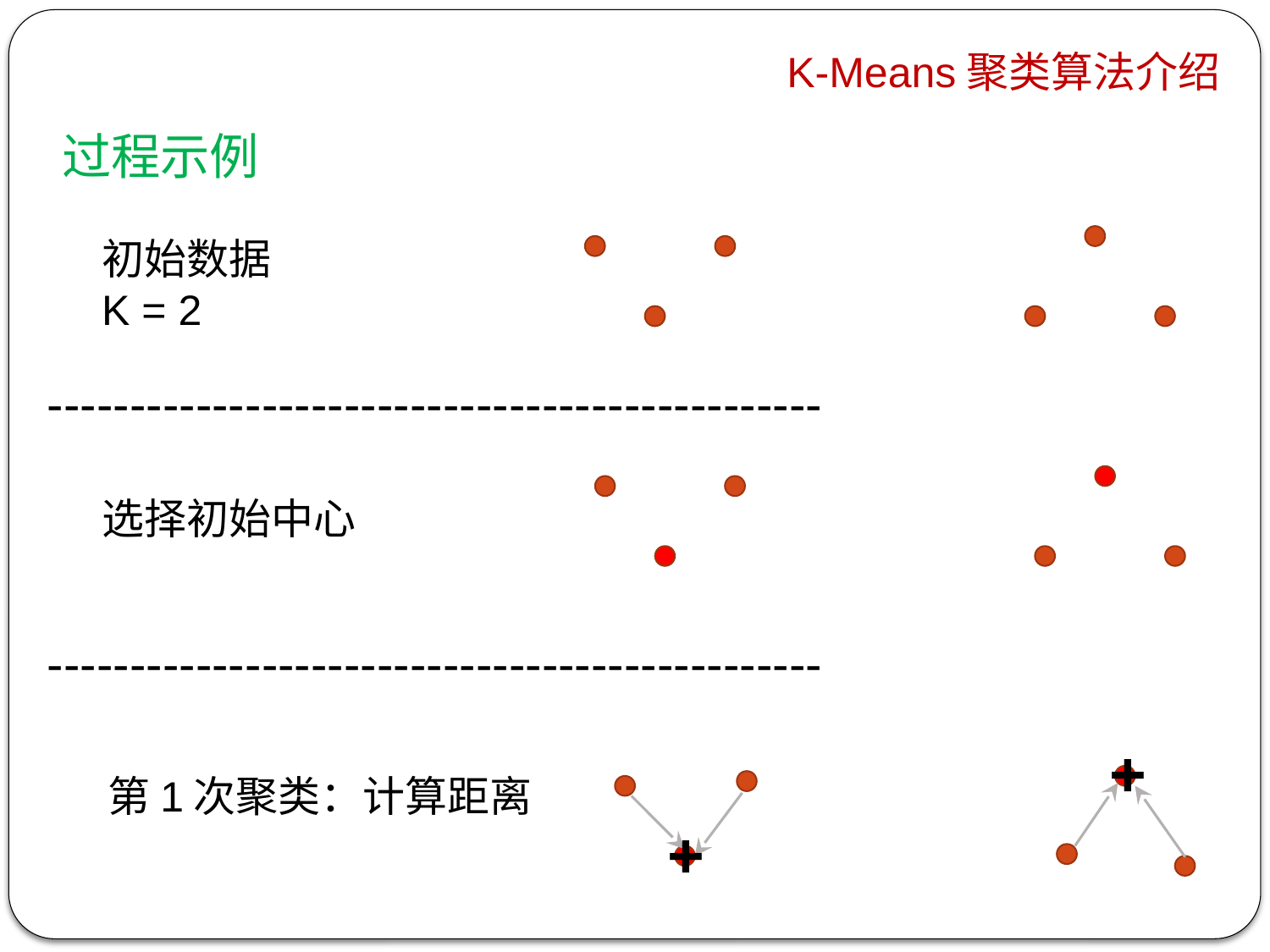

# K-Means聚类算法介绍
过程示例
初始数据
K = 2

-----------------------------------------------

选择初始中心

-----------------------------------------------
+
第1次聚类：计算距离

+